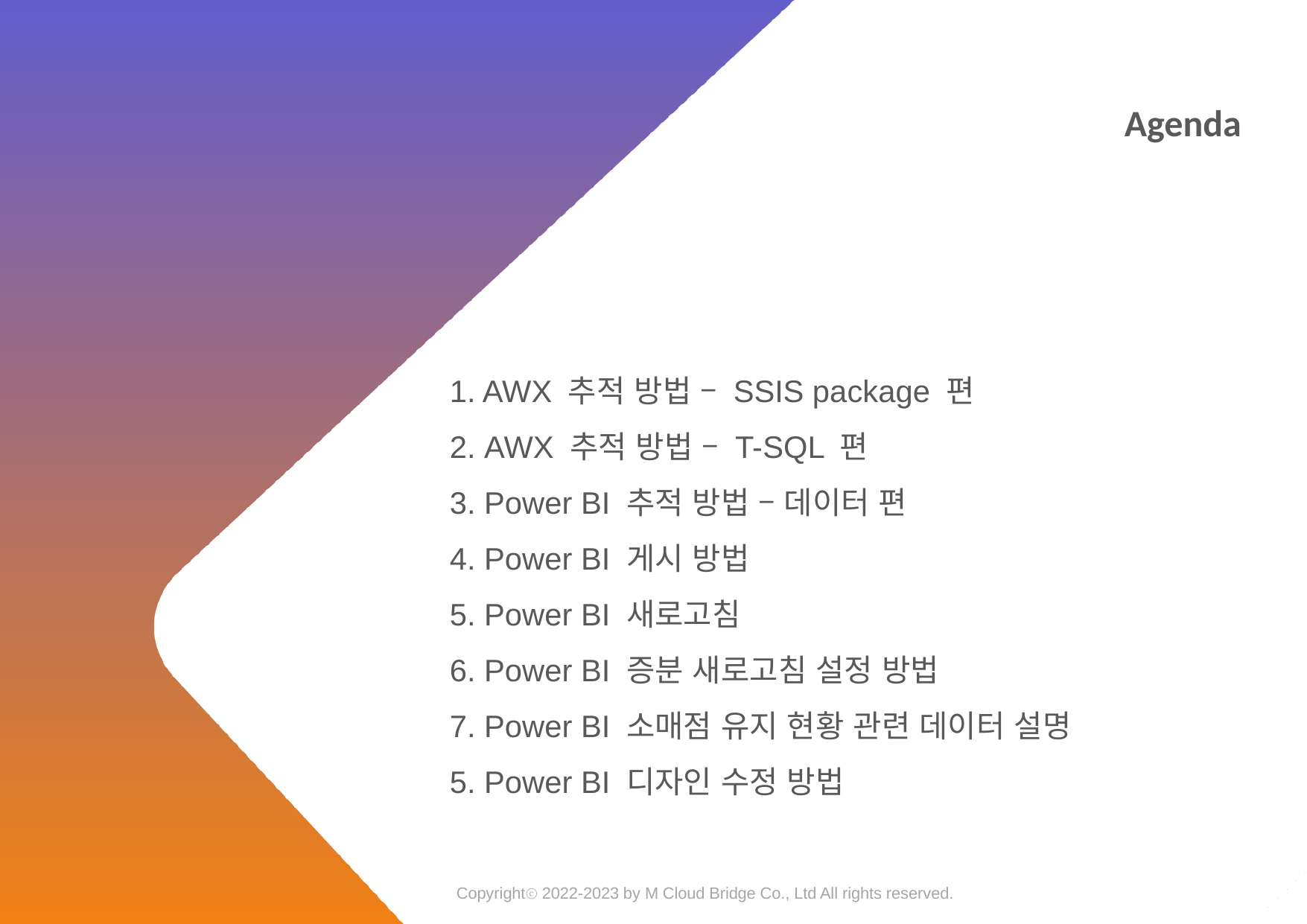

1. AWX 추적 방법 – SSIS package 편
2. AWX 추적 방법 – T-SQL 편
3. Power BI 추적 방법 – 데이터 편
4. Power BI 게시 방법
5. Power BI 새로고침
6. Power BI 증분 새로고침 설정 방법
7. Power BI 소매점 유지 현황 관련 데이터 설명
5. Power BI 디자인 수정 방법